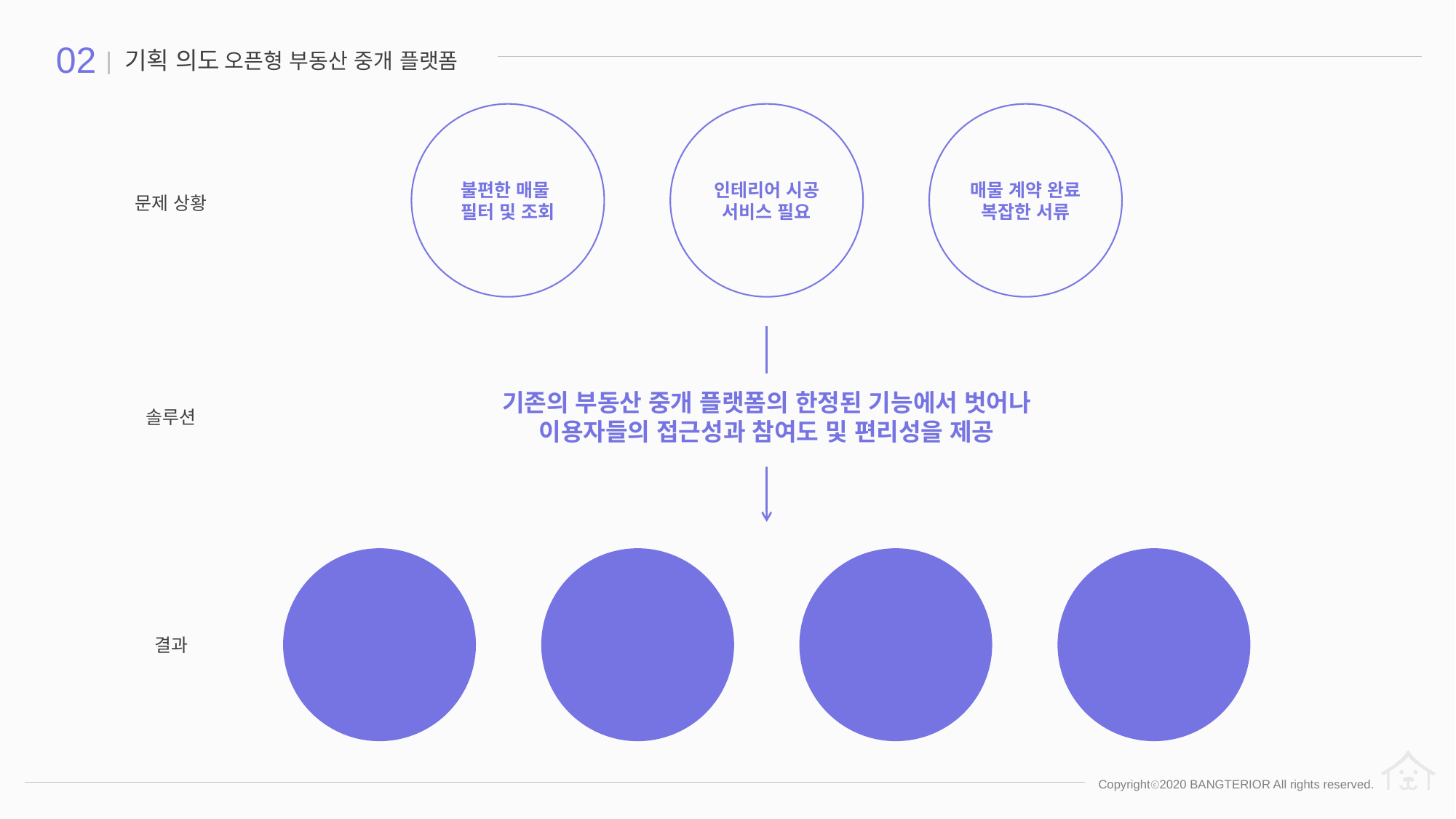

02
| 기획 의도
오픈형 부동산 중개 플랫폼
불편한 매물
필터 및 조회
인테리어 시공
서비스 필요
매물 계약 완료
복잡한 서류
문제 상황
기존의 부동산 중개 플랫폼의 한정된 기능에서 벗어나
이용자들의 접근성과 참여도 및 편리성을 제공
솔루션
다양한
매물 검색 옵션
매물  계약 서류 작성 및 제출
시공 서비스
견적 및 상담
회원 맞춤 추천
서비스 제공
결과